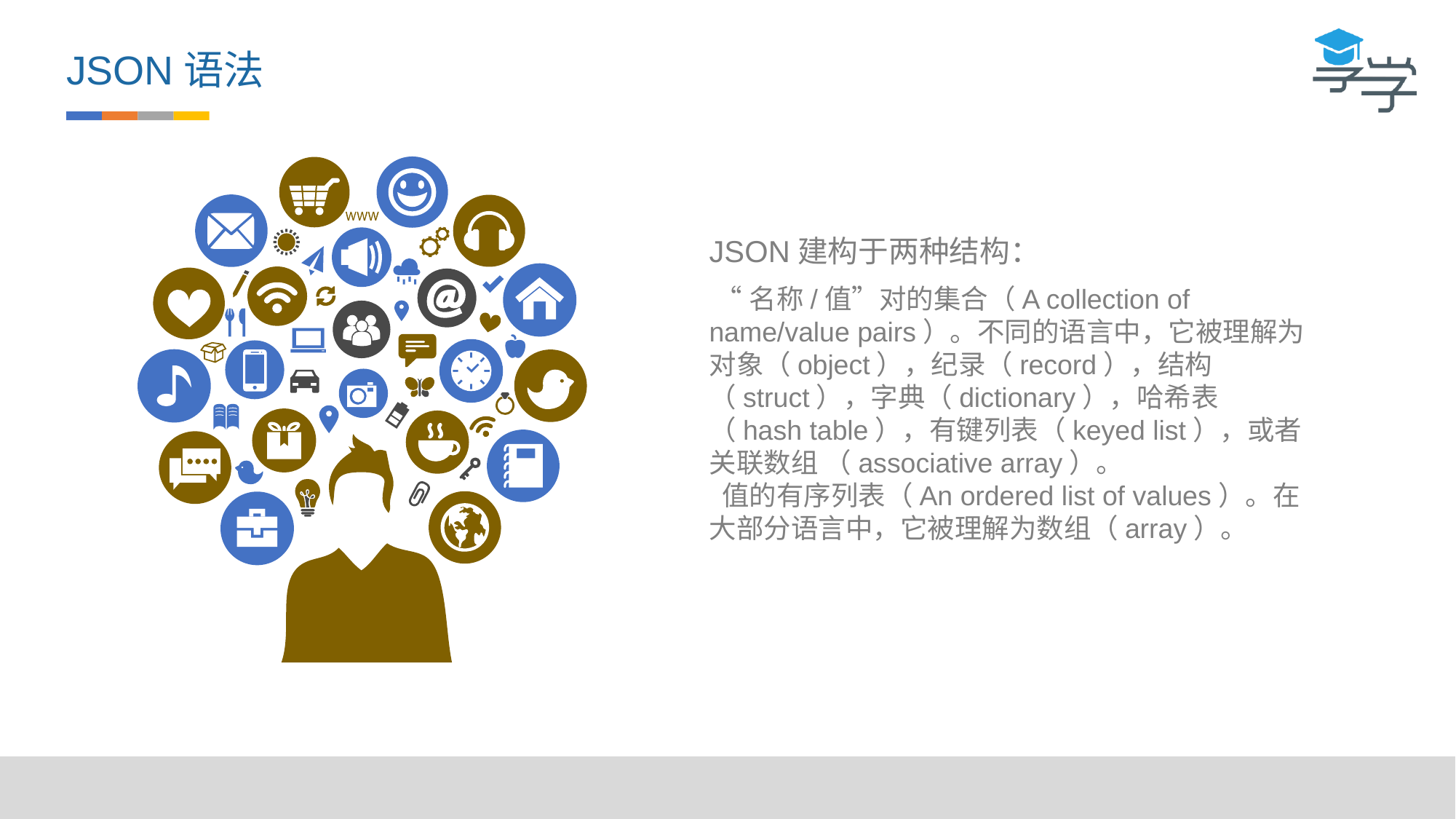

JSON语法

JSON建构于两种结构：
 “名称/值”对的集合（A collection of name/value pairs）。不同的语言中，它被理解为对象（object），纪录（record），结构（struct），字典（dictionary），哈希表（hash table），有键列表（keyed list），或者关联数组 （associative array）。
 值的有序列表（An ordered list of values）。在大部分语言中，它被理解为数组（array）。